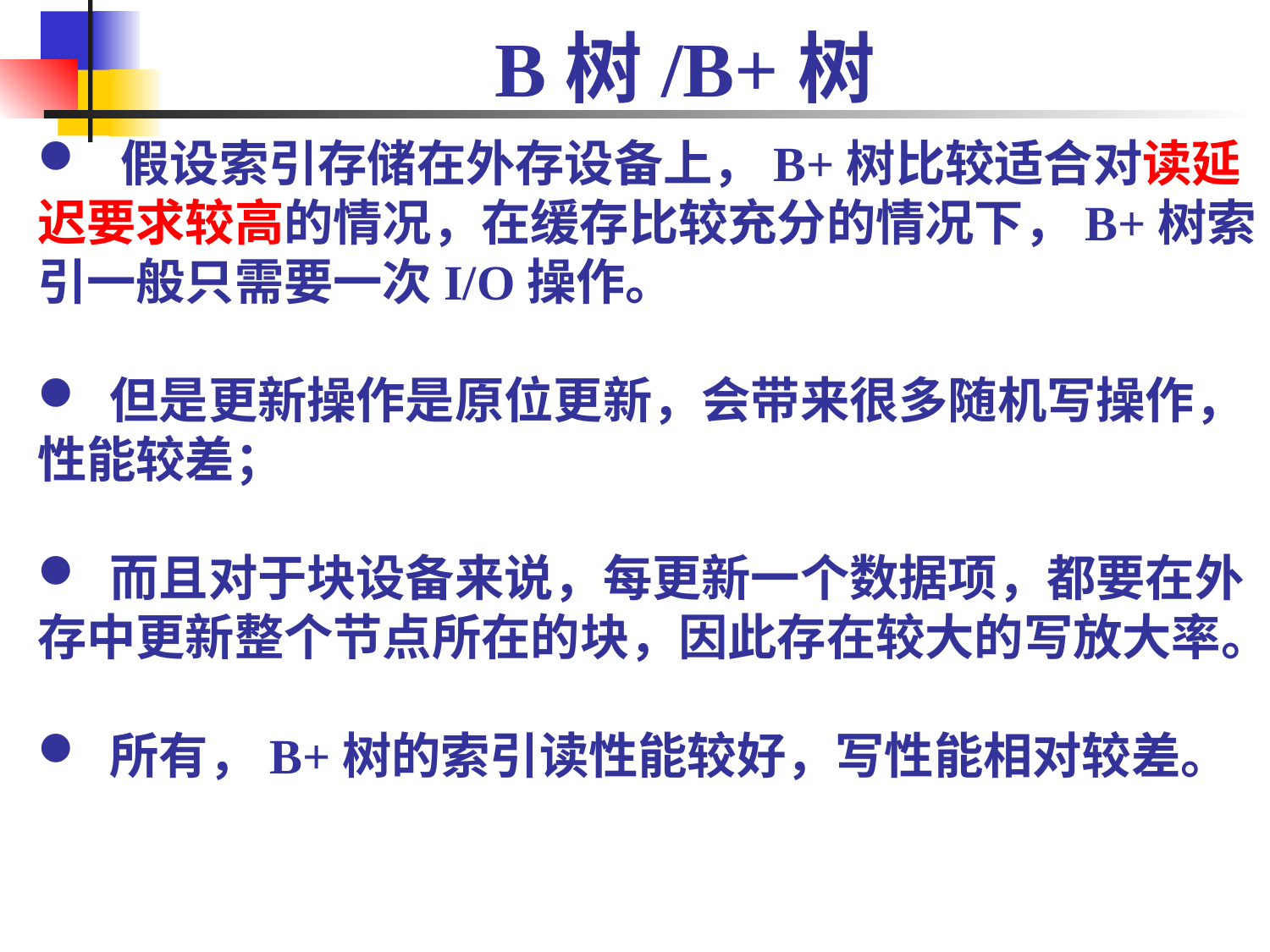

# B树/B+树
  假设索引存储在外存设备上，B+树比较适合对读延迟要求较高的情况，在缓存比较充分的情况下，B+树索引一般只需要一次I/O操作。

 但是更新操作是原位更新，会带来很多随机写操作，性能较差；

 而且对于块设备来说，每更新一个数据项，都要在外存中更新整个节点所在的块，因此存在较大的写放大率。

 所有，B+树的索引读性能较好，写性能相对较差。